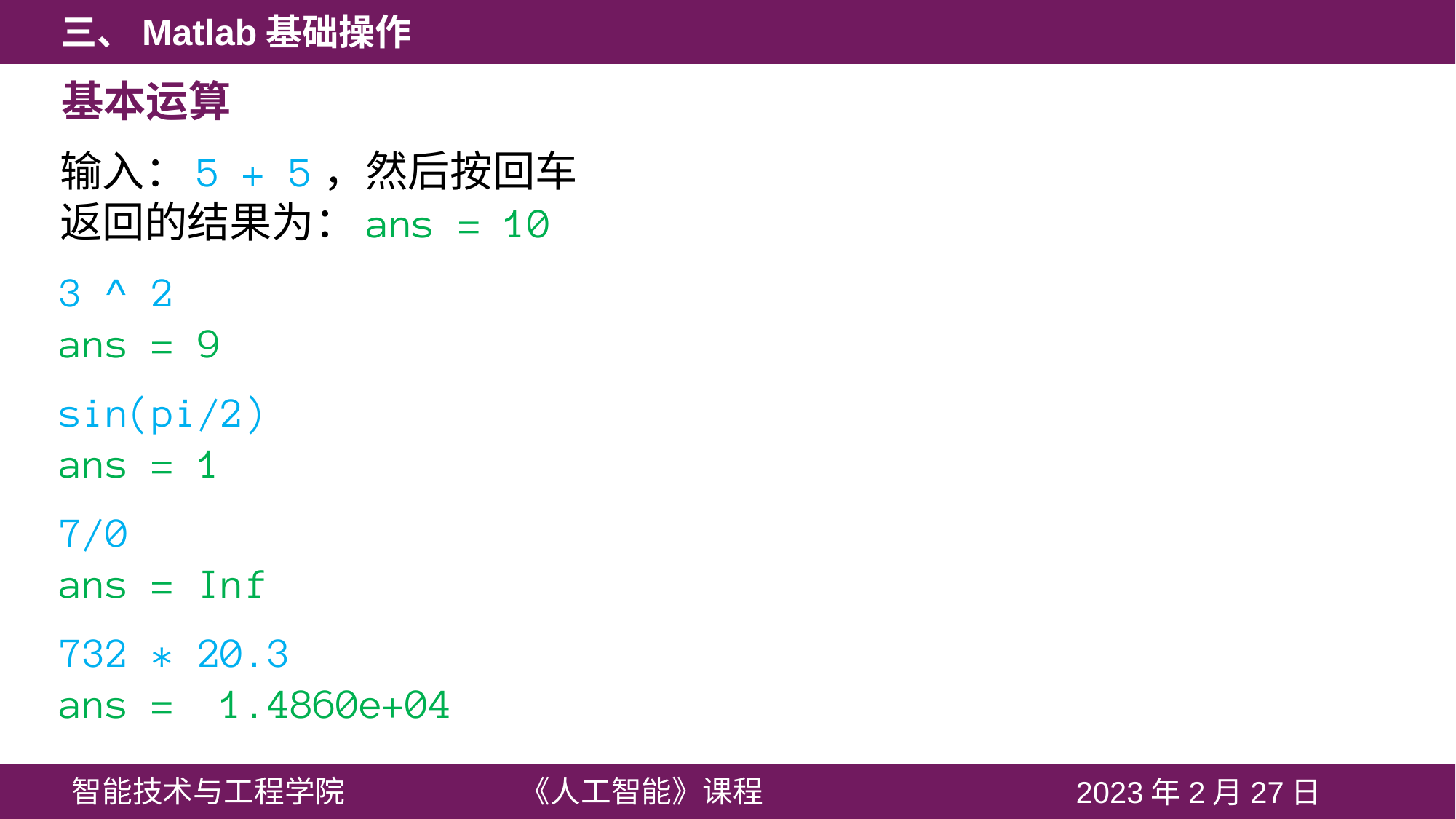

基本运算
输入：5 + 5，然后按回车
返回的结果为：ans = 10
3 ^ 2
ans = 9
sin(pi/2)
ans = 1
7/0
ans = Inf
732 * 20.3
ans =  1.4860e+04